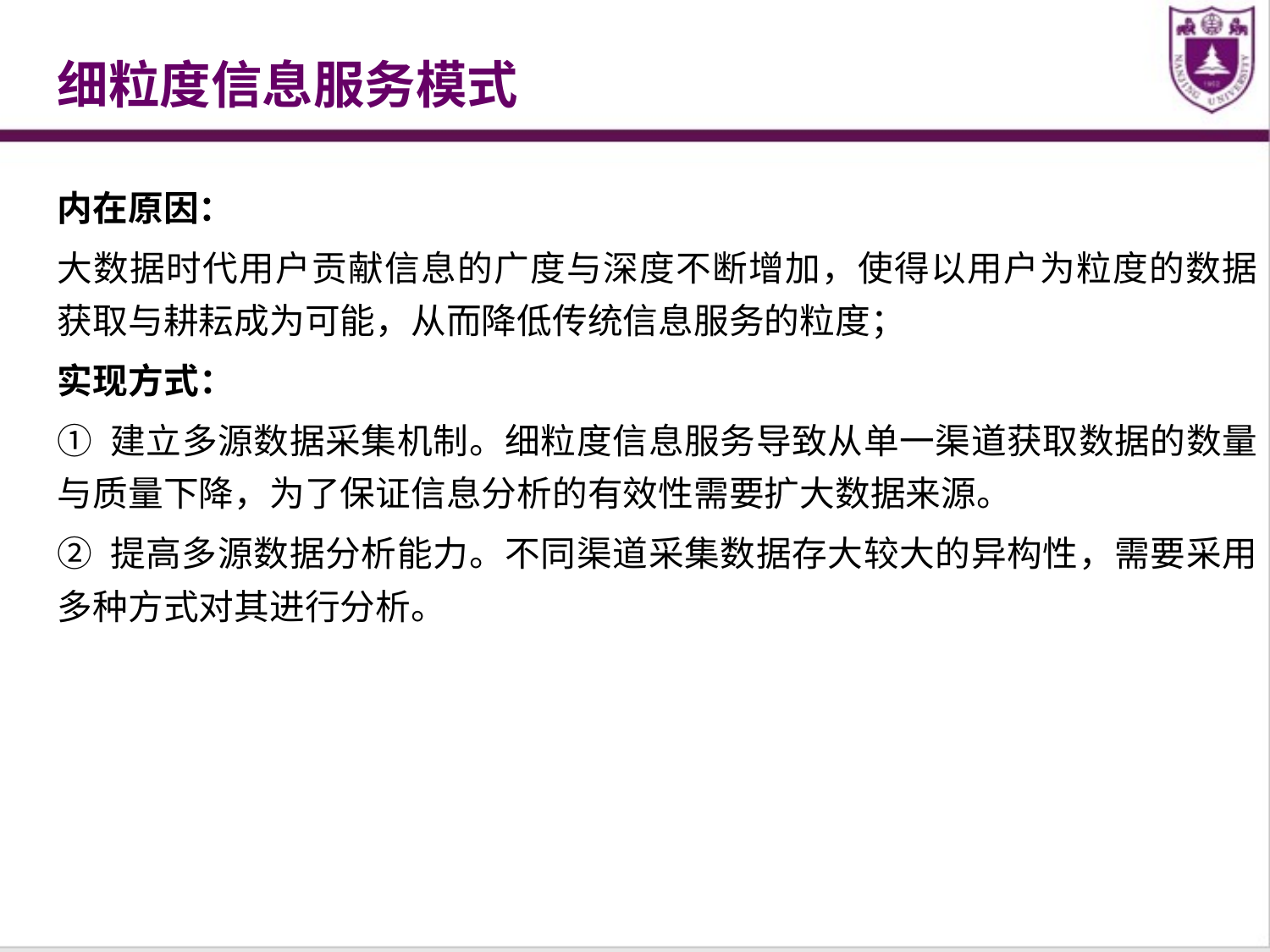

细粒度信息服务模式
内在原因：
大数据时代用户贡献信息的广度与深度不断增加，使得以用户为粒度的数据获取与耕耘成为可能，从而降低传统信息服务的粒度；
实现方式：
① 建立多源数据采集机制。细粒度信息服务导致从单一渠道获取数据的数量与质量下降，为了保证信息分析的有效性需要扩大数据来源。
② 提高多源数据分析能力。不同渠道采集数据存大较大的异构性，需要采用多种方式对其进行分析。